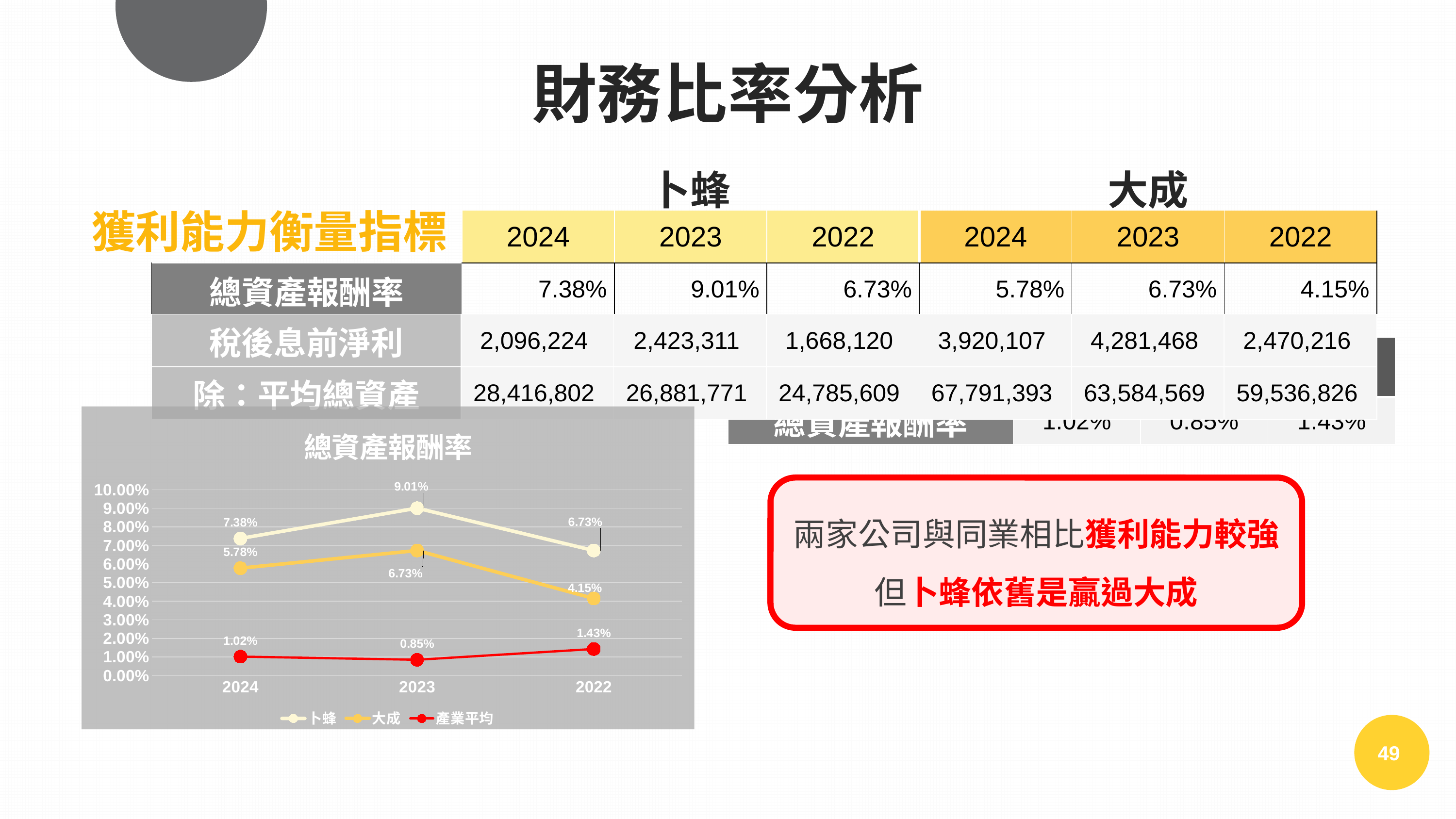

財務比率分析
|  | 卜蜂 |  |  | 大成 |  |  |
| --- | --- | --- | --- | --- | --- | --- |
|  | 2024 | 2023 | 2022 | 2024 | 2023 | 2022 |
| 總資產報酬率 | 7.38% | 9.01% | 6.73% | 5.78% | 6.73% | 4.15% |
獲利能力衡量指標
| 稅後息前淨利 | 2,096,224 | 2,423,311 | 1,668,120 | 3,920,107 | 4,281,468 | 2,470,216 |
| --- | --- | --- | --- | --- | --- | --- |
| 除：平均總資產 | 28,416,802 | 26,881,771 | 24,785,609 | 67,791,393 | 63,584,569 | 59,536,826 |
| 產業平均 | 2024 | 2023 | 2022 |
| --- | --- | --- | --- |
| 總資產報酬率 | 1.02% | 0.85% | 1.43% |

### Chart: 總資產報酬率

| Category | 卜蜂 | 大成 | 產業平均 |
|---|---|---|---|
| 2024 | 0.0738 | 0.0578 | 0.0102 |
| 2023 | 0.0901 | 0.0673 | 0.0085 |
| 2022 | 0.0673 | 0.0415 | 0.0143 |
兩家公司與同業相比獲利能力較強
但卜蜂依舊是贏過大成

49